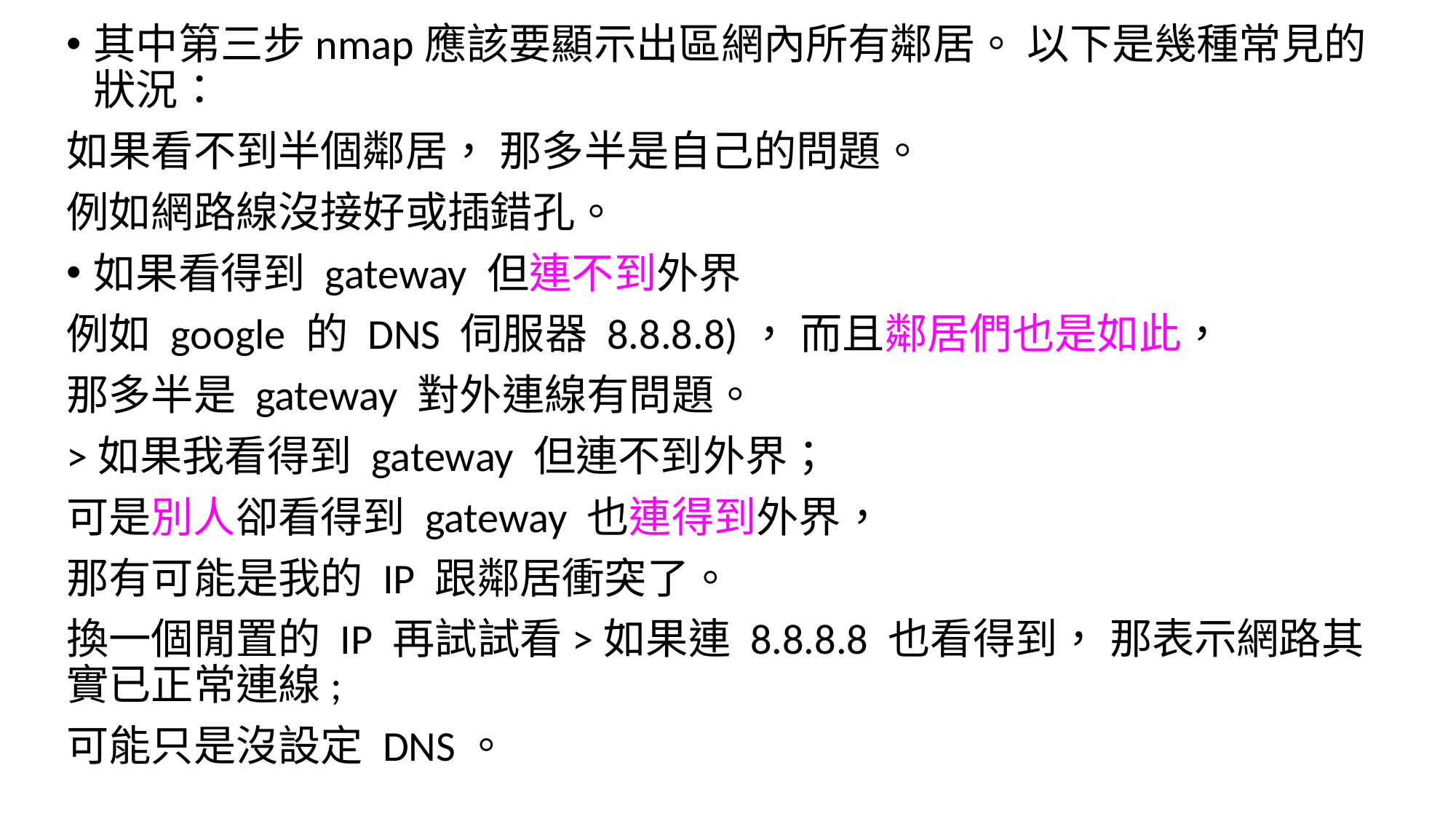

其中第三步nmap應該要顯示出區網內所有鄰居。 以下是幾種常見的狀況：
如果看不到半個鄰居， 那多半是自己的問題。
例如網路線沒接好或插錯孔。
如果看得到 gateway 但連不到外界
例如 google 的 DNS 伺服器 8.8.8.8)， 而且鄰居們也是如此，
那多半是 gateway 對外連線有問題。
>如果我看得到 gateway 但連不到外界；
可是別人卻看得到 gateway 也連得到外界，
那有可能是我的 IP 跟鄰居衝突了。
換一個閒置的 IP 再試試看>如果連 8.8.8.8 也看得到， 那表示網路其實已正常連線;
可能只是沒設定 DNS。